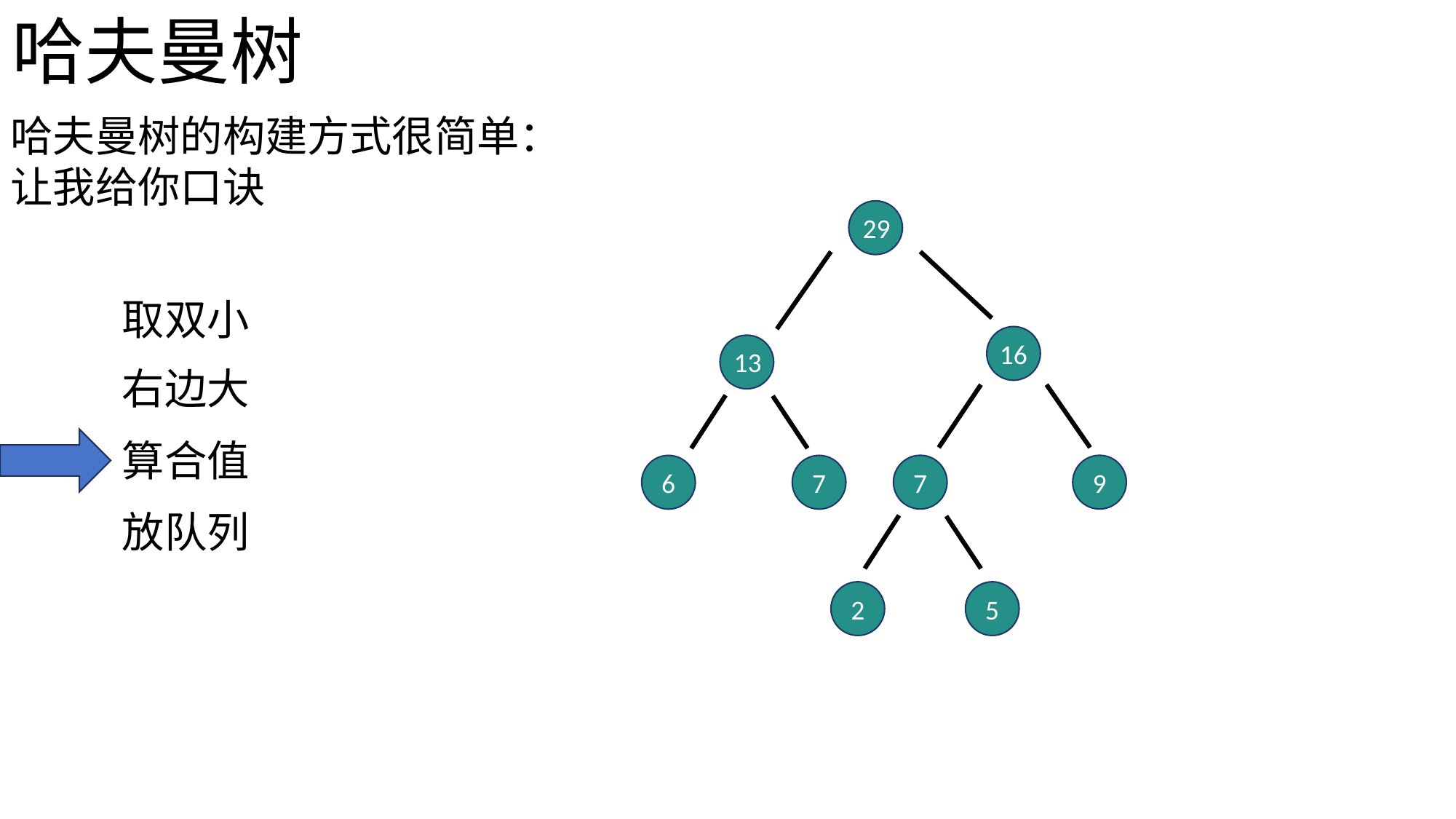

哈夫曼树
哈夫曼树的构建方式很简单：让我给你口诀

29
取双小

16

13
右边大
算合值

7
9
6
7
放队列
2
5